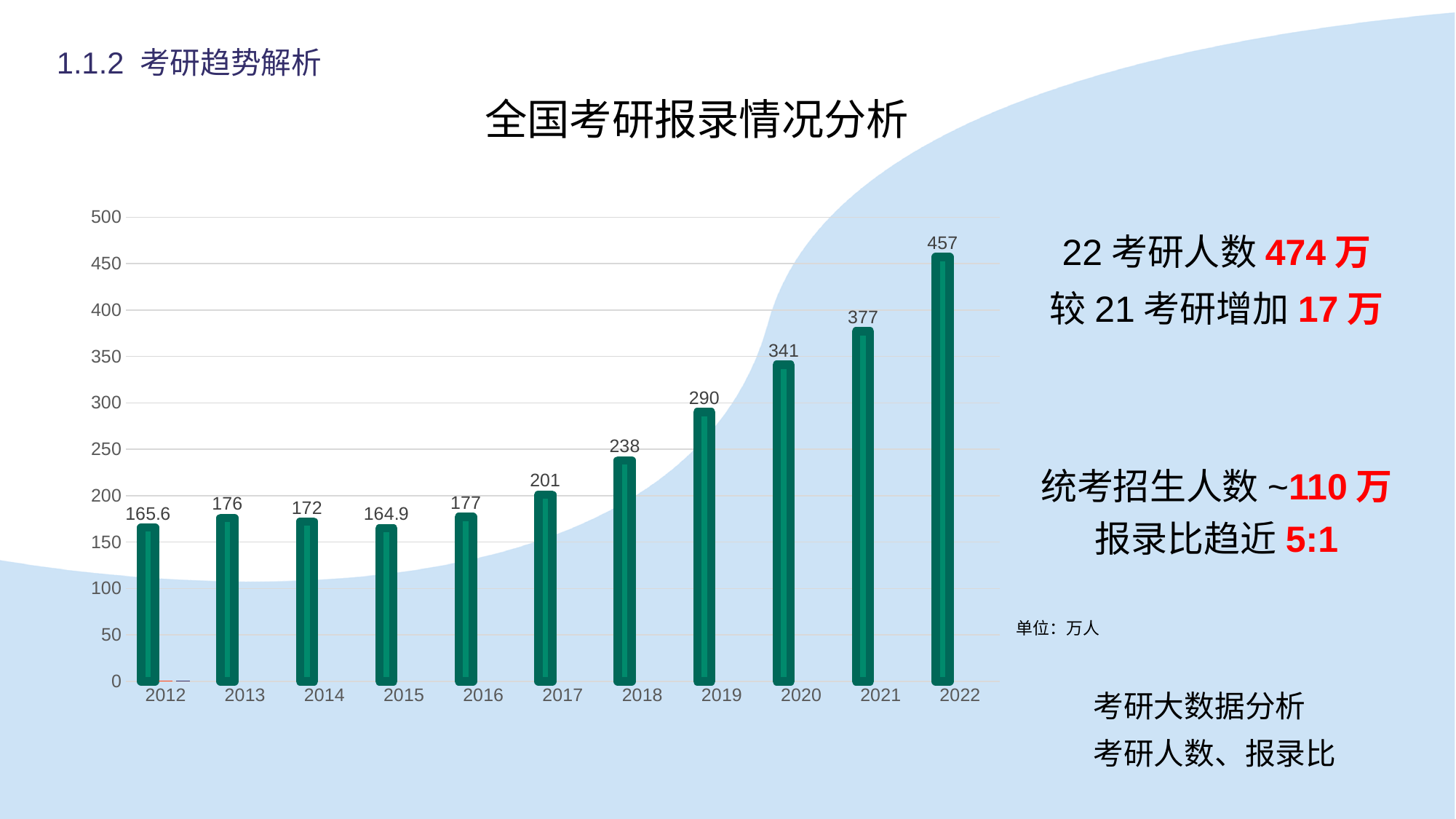

1.1.2 考研趋势解析
全国考研报录情况分析

[unsupported chart]

22考研人数474万
较21考研增加17万
统考招生人数~110万
报录比趋近5:1
单位：万人
考研大数据分析
考研人数、报录比